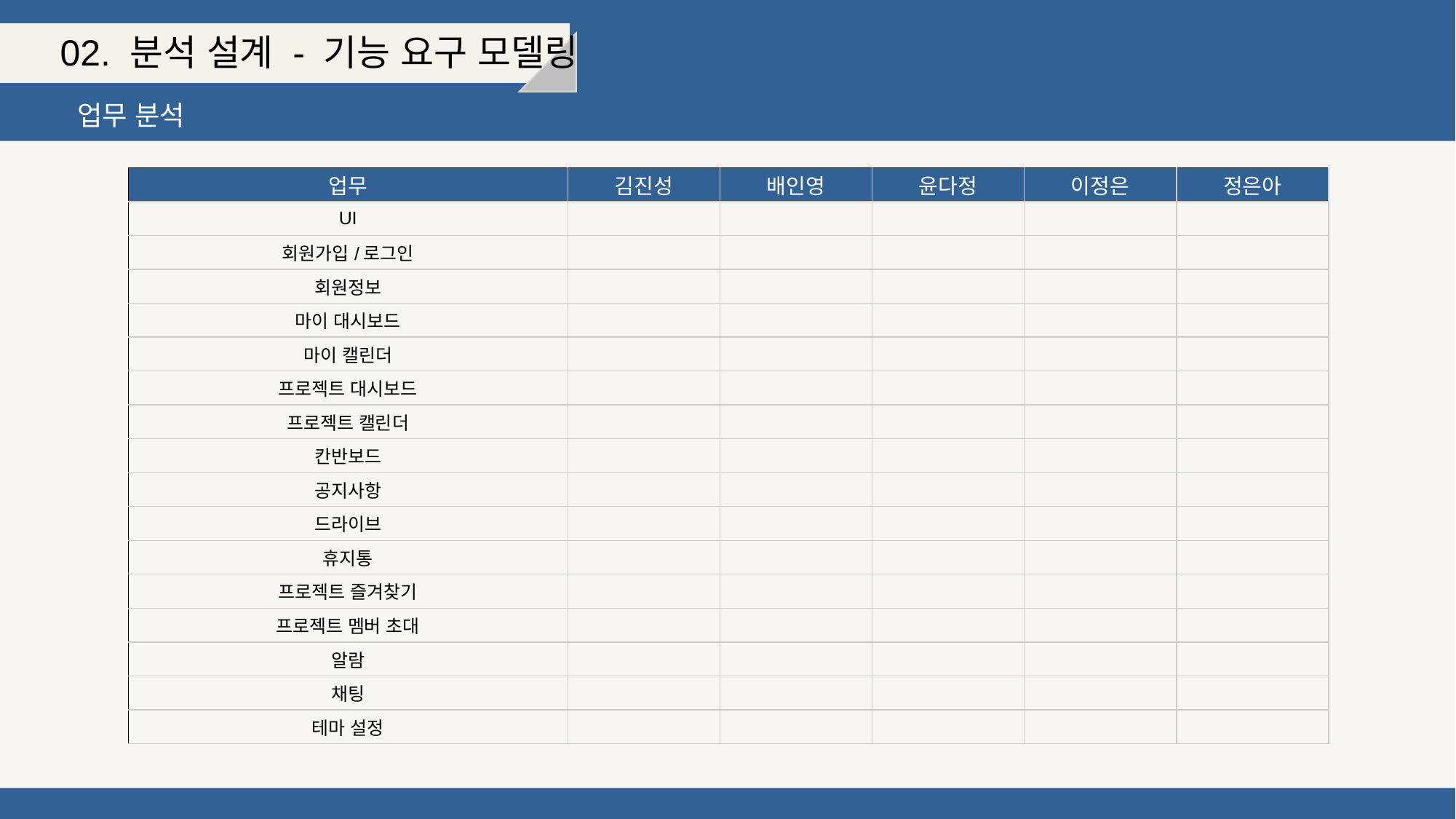

02. 분석 설계 - 기능 요구 모델링

업무 분석

| 업무 | 김진성 | 배인영 | 윤다정 | 이정은 | 정은아 |
| --- | --- | --- | --- | --- | --- |
| UI |  |  |  |  |  |
| 회원가입/로그인 |  |  |  |  |  |
| 회원정보 |  |  |  |  |  |
| 마이 대시보드 |  |  |  |  |  |
| 마이 캘린더 |  |  |  |  |  |
| 프로젝트 대시보드 |  |  |  |  |  |
| 프로젝트 캘린더 |  |  |  |  |  |
| 칸반보드 |  |  |  |  |  |
| 공지사항 |  |  |  |  |  |
| 드라이브 |  |  |  |  |  |
| 휴지통 |  |  |  |  |  |
| 프로젝트 즐겨찾기 |  |  |  |  |  |
| 프로젝트 멤버 초대 |  |  |  |  |  |
| 알람 |  |  |  |  |  |
| 채팅 |  |  |  |  |  |
| 테마 설정 |  |  |  |  |  |